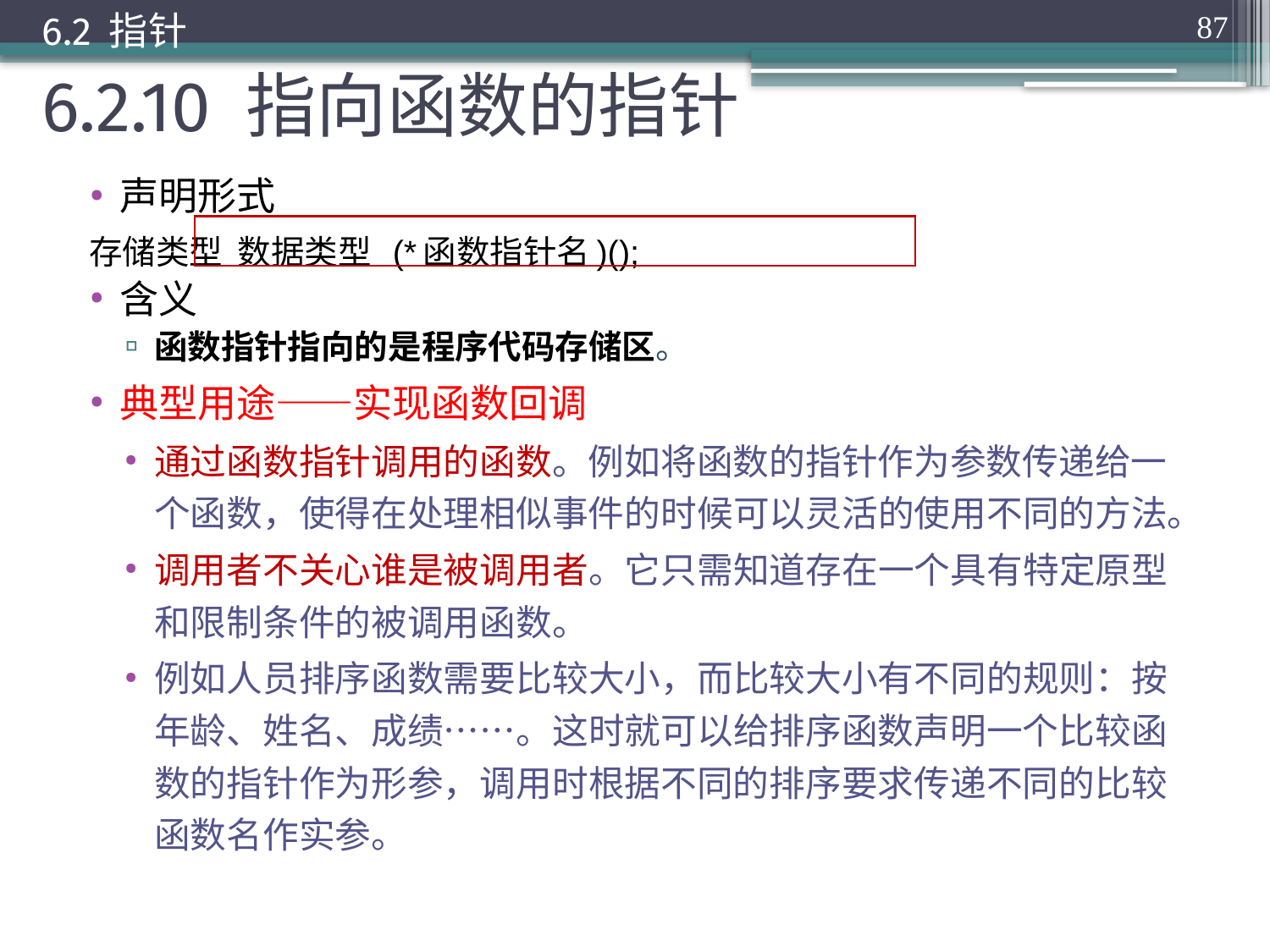

6.2 指针
87
# 6.2.10 指向函数的指针
声明形式
	存储类型  数据类型  (*函数指针名)();
含义
函数指针指向的是程序代码存储区。
典型用途——实现函数回调
通过函数指针调用的函数。例如将函数的指针作为参数传递给一个函数，使得在处理相似事件的时候可以灵活的使用不同的方法。
调用者不关心谁是被调用者。它只需知道存在一个具有特定原型和限制条件的被调用函数。
例如人员排序函数需要比较大小，而比较大小有不同的规则：按年龄、姓名、成绩……。这时就可以给排序函数声明一个比较函数的指针作为形参，调用时根据不同的排序要求传递不同的比较函数名作实参。